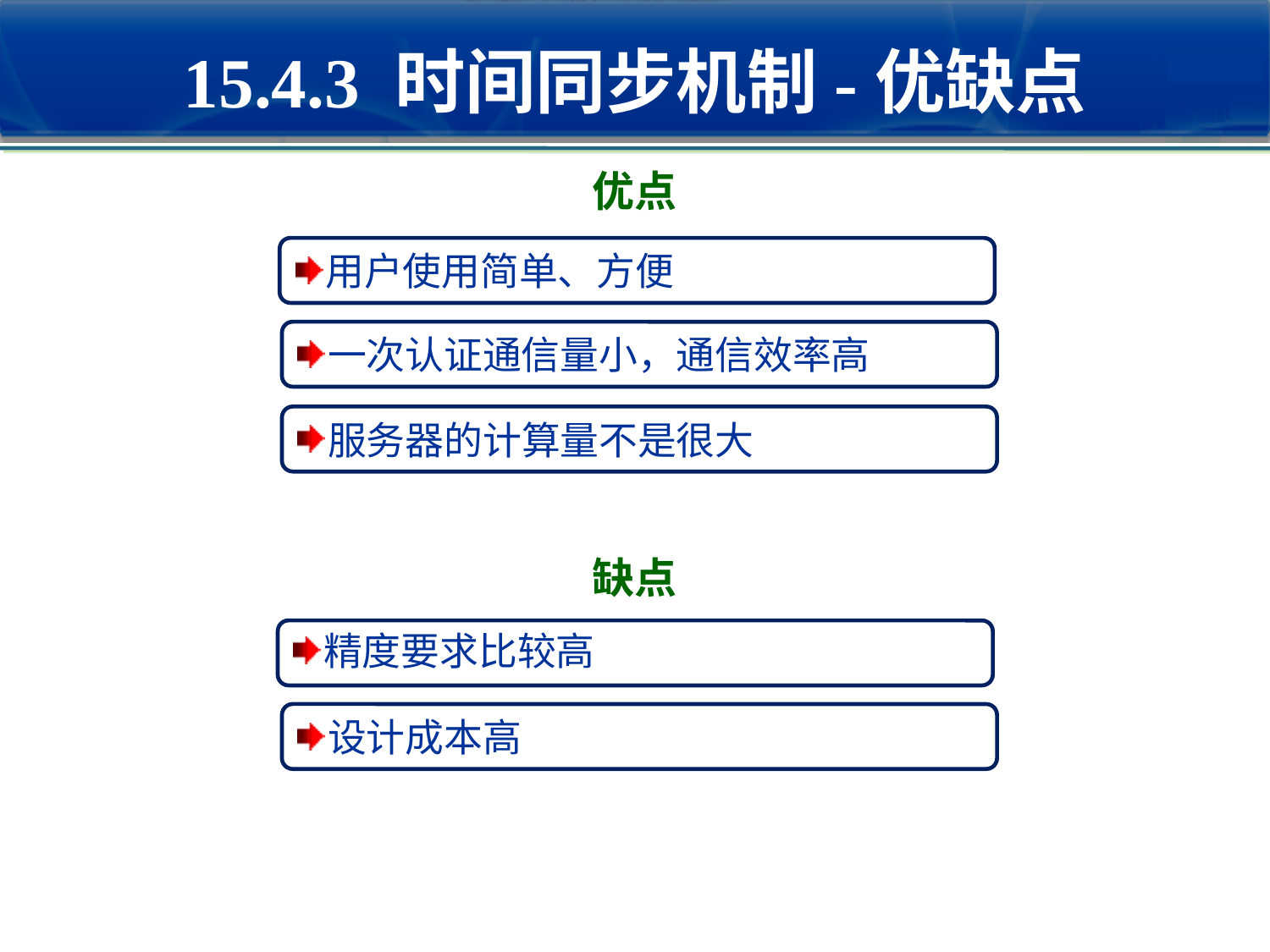

# 15.4.3 时间同步机制-优缺点
优点

用户使用简单、方便

一次认证通信量小，通信效率高

服务器的计算量不是很大
缺点

精度要求比较高

设计成本高